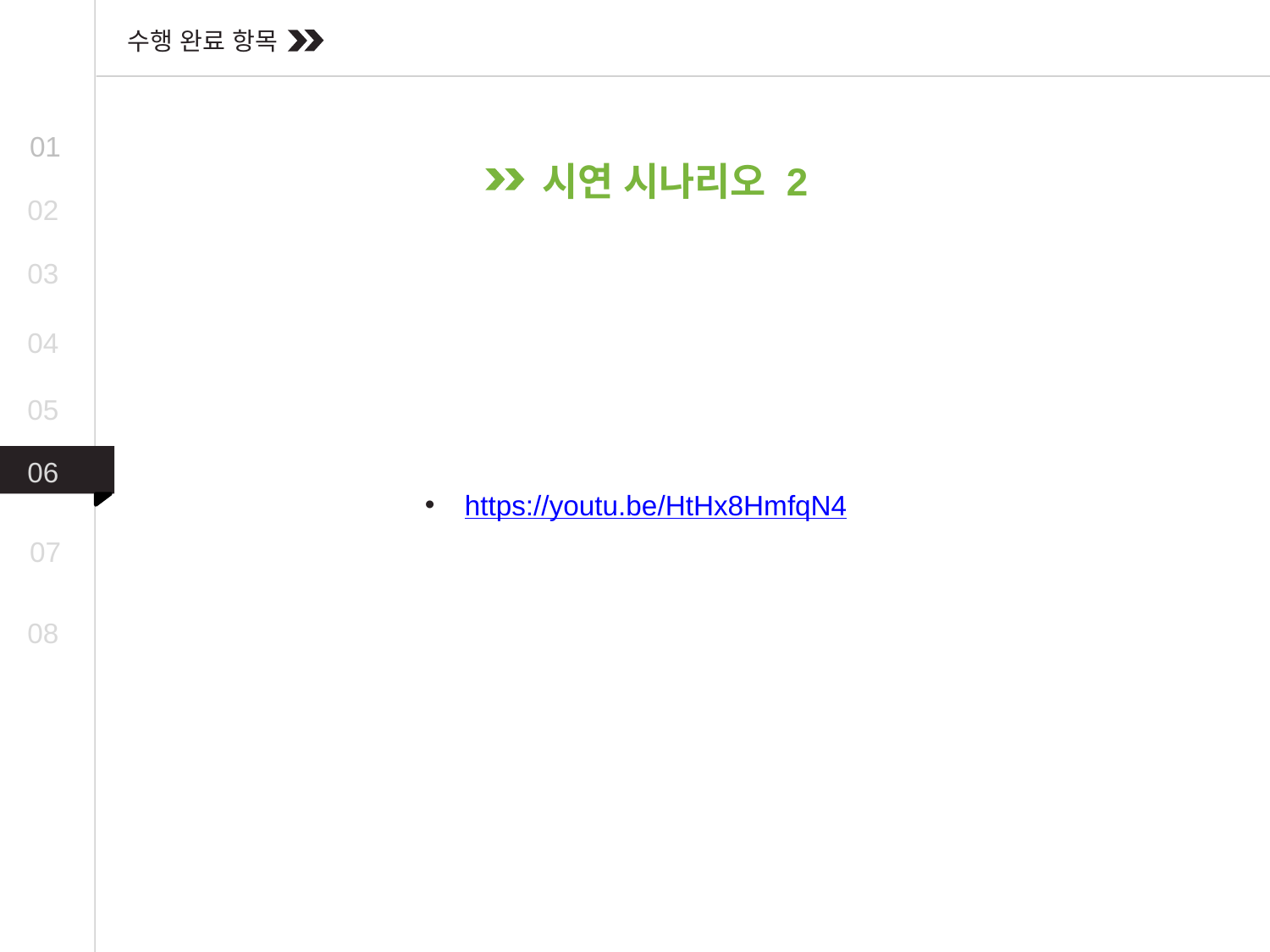

수행 완료 항목

01
시연 시나리오 2

02
03
04
05

06
https://youtu.be/HtHx8HmfqN4

07
08